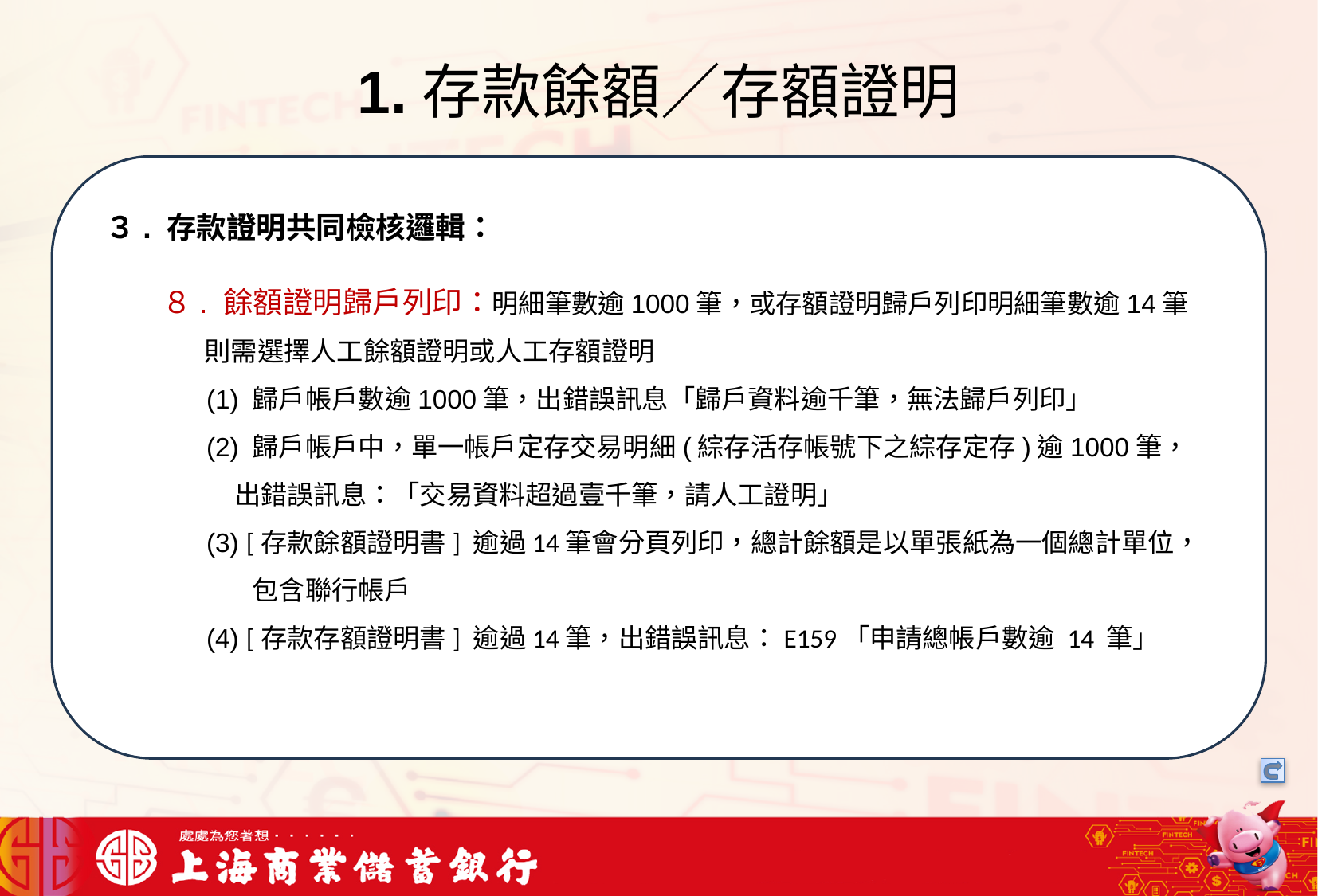

# 1.存款餘額／存額證明
我們可以將信用卡相關資料存在一個檔案中，將這些檔案中的文字進行詞向量的轉換，把文字轉成數字向量存在向量資料庫中，透過檢索器在向量資料庫搜尋與用戶問題最接近的資訊，透過生成器，生成最合適的答案回覆用戶
３. 存款證明共同檢核邏輯：
８. 餘額證明歸戶列印：明細筆數逾1000筆，或存額證明歸戶列印明細筆數逾14筆
      則需選擇人工餘額證明或人工存額證明
      (1) 歸戶帳戶數逾1000筆，出錯誤訊息「歸戶資料逾千筆，無法歸戶列印」
      (2) 歸戶帳戶中，單一帳戶定存交易明細(綜存活存帳號下之綜存定存)逾1000筆，
           出錯誤訊息：「交易資料超過壹千筆，請人工證明」
      (3) [存款餘額證明書] 逾過14筆會分頁列印，總計餘額是以單張紙為一個總計單位，
              包含聯行帳戶
      (4) [存款存額證明書] 逾過14筆，出錯誤訊息：E159「申請總帳戶數逾 14 筆」